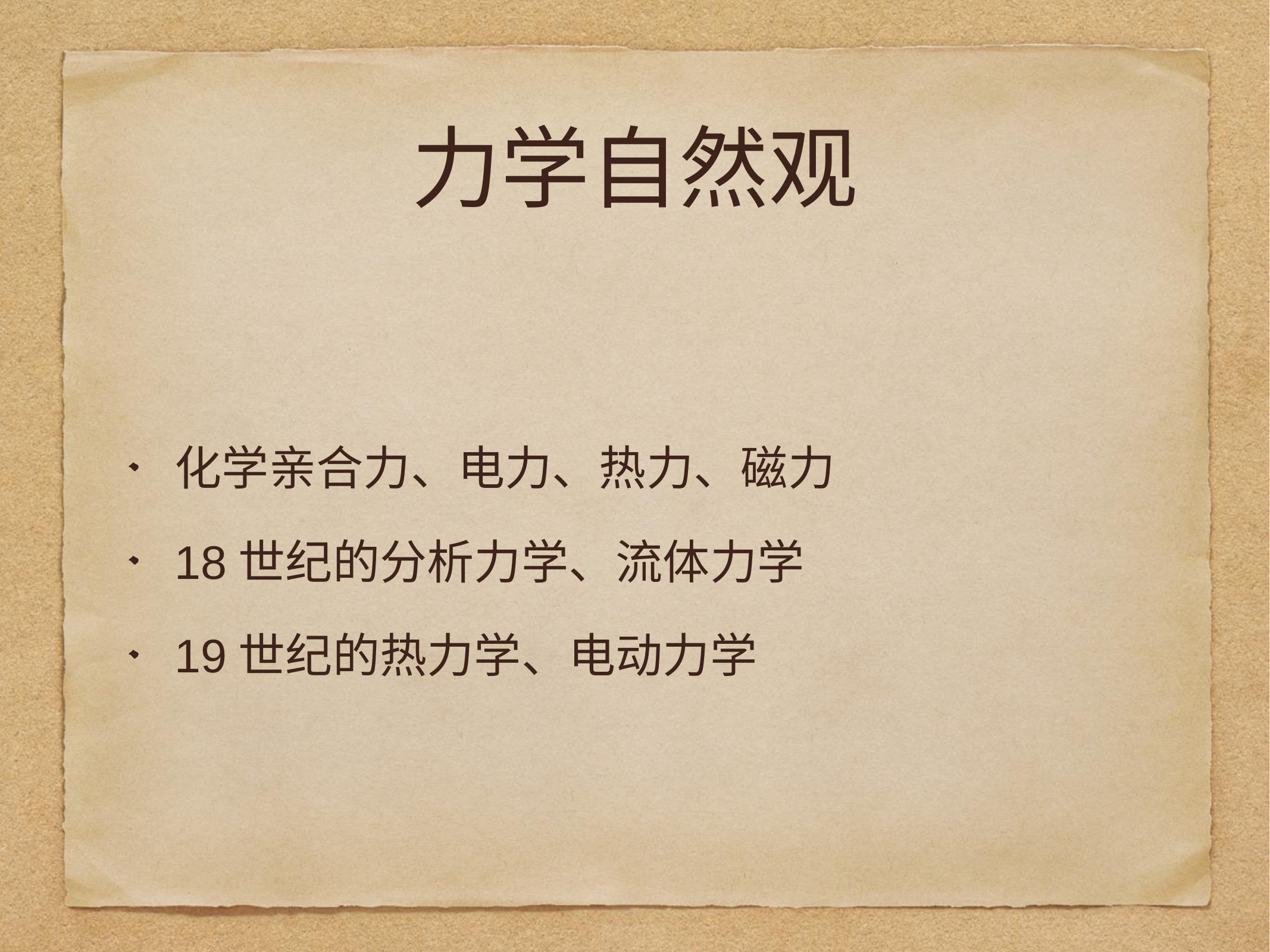

# 力学自然观
化学亲合力、电力、热力、磁力
18世纪的分析力学、流体力学
19世纪的热力学、电动力学